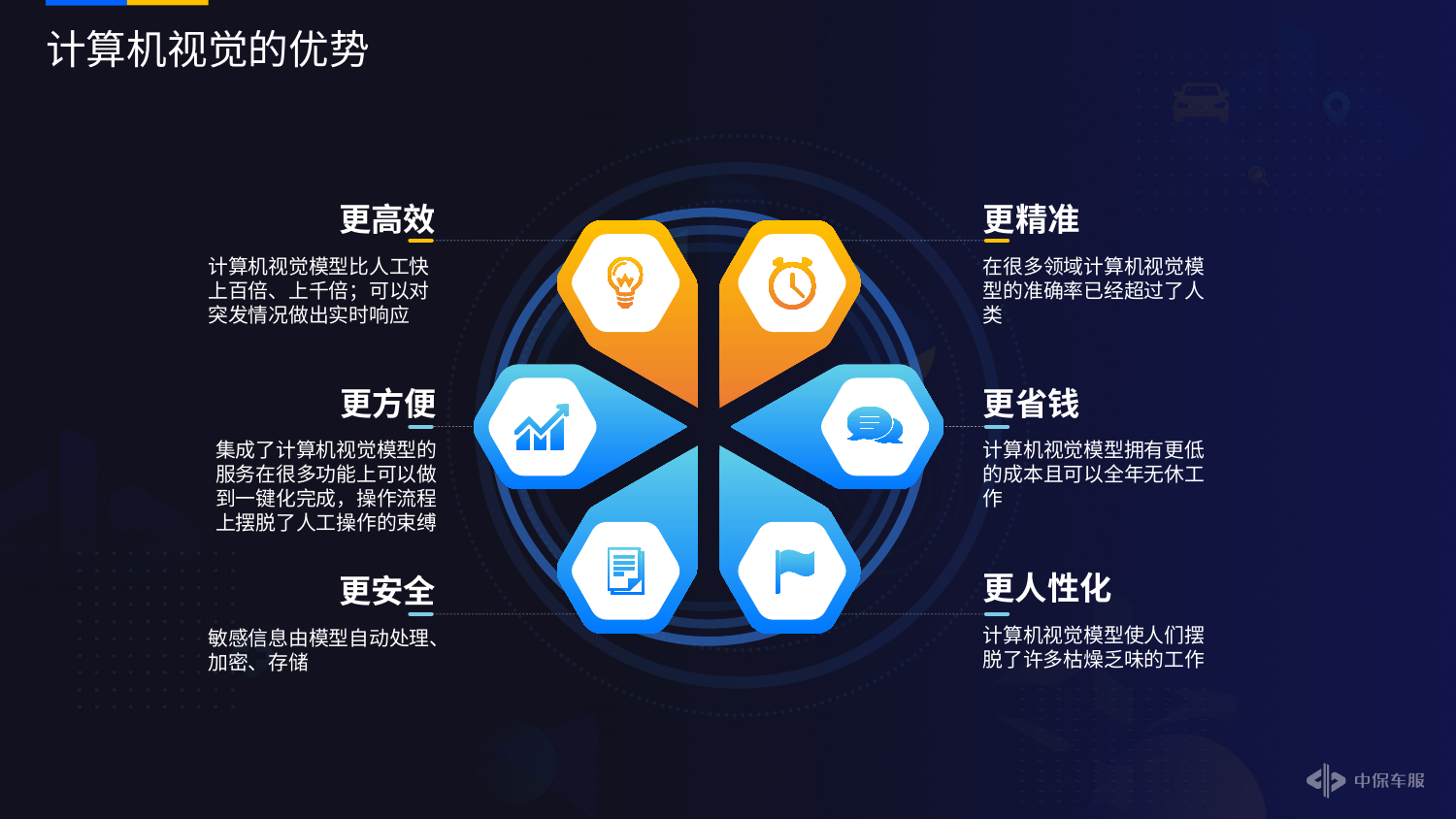

# 计算机视觉的优势

更高效
计算机视觉模型比人工快上百倍、上千倍；可以对突发情况做出实时响应
更精准
在很多领域计算机视觉模型的准确率已经超过了人类

更方便
集成了计算机视觉模型的服务在很多功能上可以做到一键化完成，操作流程上摆脱了人工操作的束缚
更省钱
计算机视觉模型拥有更低的成本且可以全年无休工作

更人性化
计算机视觉模型使人们摆脱了许多枯燥乏味的工作
更安全
敏感信息由模型自动处理、加密、存储